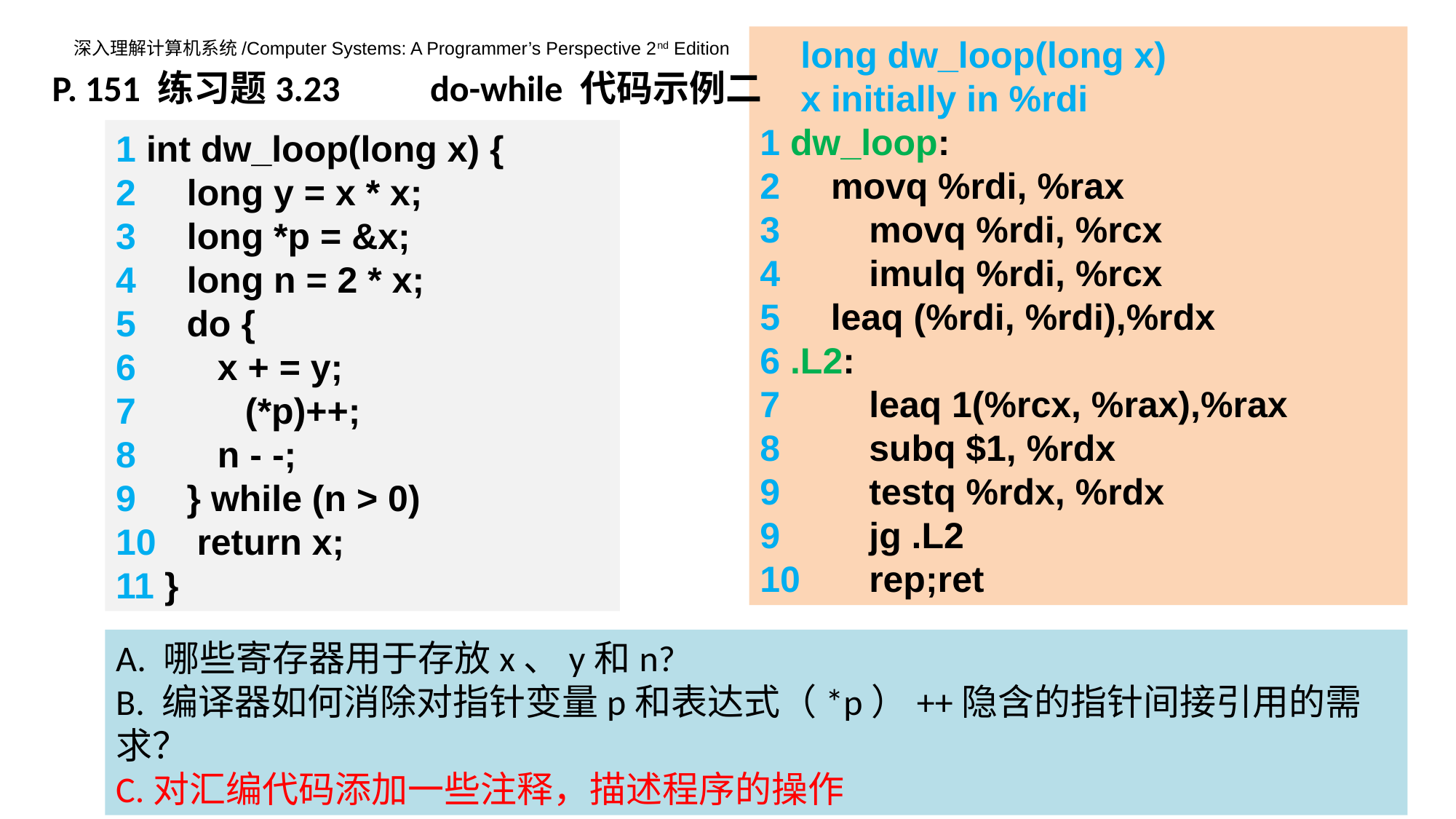

long dw_loop(long x)
    x initially in %rdi
1 dw_loop:
2     movq %rdi, %rax
3 	movq %rdi, %rcx
4 	imulq %rdi, %rcx
5     leaq (%rdi, %rdi),%rdx
6 .L2:
7 	leaq 1(%rcx, %rax),%rax
8 	subq $1, %rdx
9 	testq %rdx, %rdx
9 	jg .L2
10 	rep;ret
P. 151 练习题3.23           do-while 代码示例二
1 int dw_loop(long x) {
2     long y = x * x;
3     long *p = &x;
4     long n = 2 * x;
5     do {
6        x + = y;
7     	  (*p)++;
8        n - -;
9     } while (n > 0)
10    return x;
11 }
A. 哪些寄存器用于存放x、y和n?
B. 编译器如何消除对指针变量p和表达式（*p）++隐含的指针间接引用的需求？
C.对汇编代码添加一些注释，描述程序的操作
80